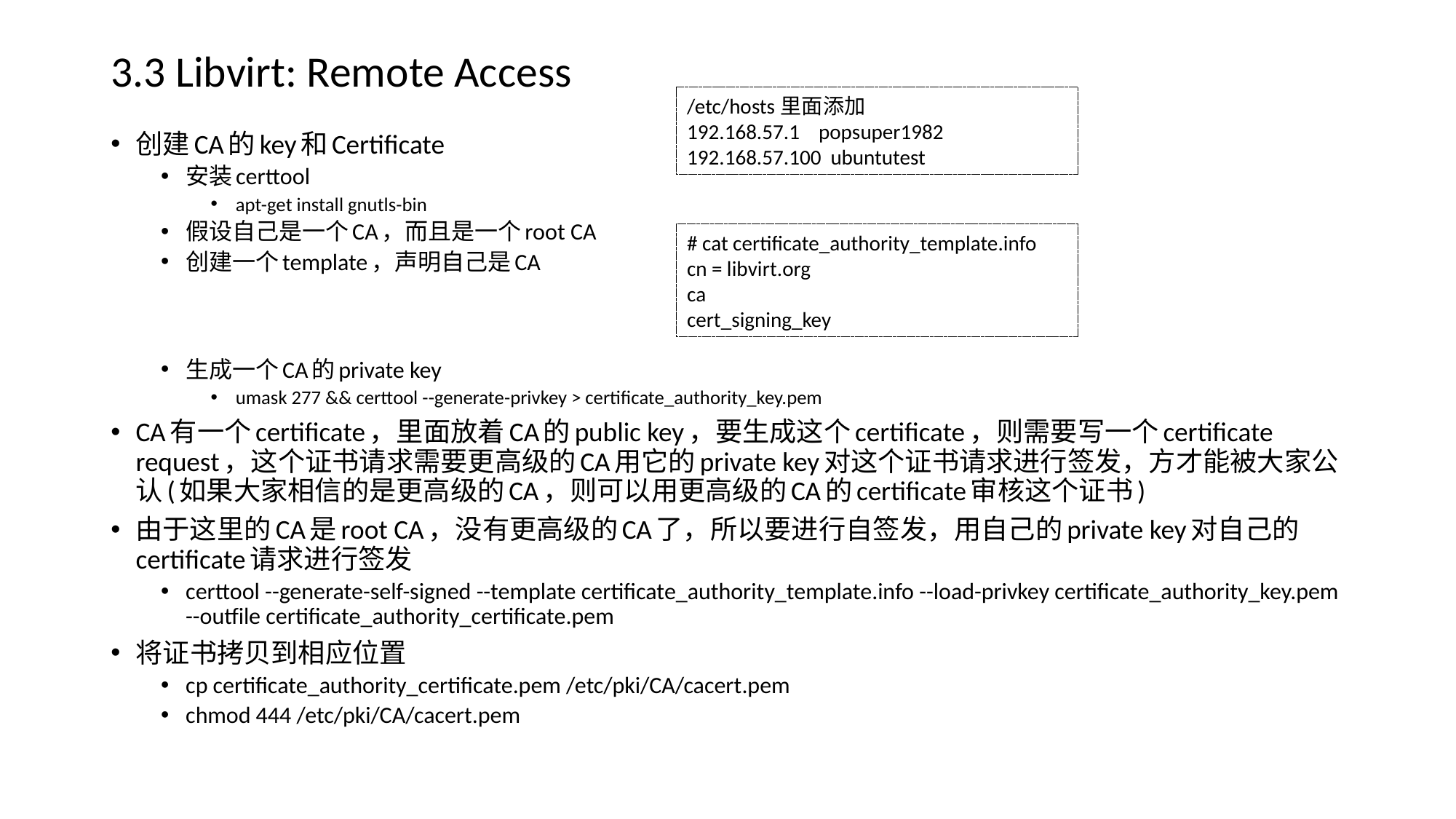

# 3.3 Libvirt: Remote Access
/etc/hosts里面添加
192.168.57.1    popsuper1982
192.168.57.100  ubuntutest
创建CA的key和Certificate
安装certtool
apt-get install gnutls-bin
假设自己是一个CA，而且是一个root CA
创建一个template，声明自己是CA

生成一个CA的private key
umask 277 && certtool --generate-privkey > certificate_authority_key.pem
CA有一个certificate，里面放着CA的public key，要生成这个certificate，则需要写一个certificate request，这个证书请求需要更高级的CA用它的private key对这个证书请求进行签发，方才能被大家公认(如果大家相信的是更高级的CA，则可以用更高级的CA的certificate审核这个证书)
由于这里的CA是root CA，没有更高级的CA了，所以要进行自签发，用自己的private key对自己的certificate请求进行签发
certtool --generate-self-signed --template certificate_authority_template.info --load-privkey certificate_authority_key.pem --outfile certificate_authority_certificate.pem
将证书拷贝到相应位置
cp certificate_authority_certificate.pem /etc/pki/CA/cacert.pem
chmod 444 /etc/pki/CA/cacert.pem

# cat certificate_authority_template.info
cn = libvirt.org
ca
cert_signing_key